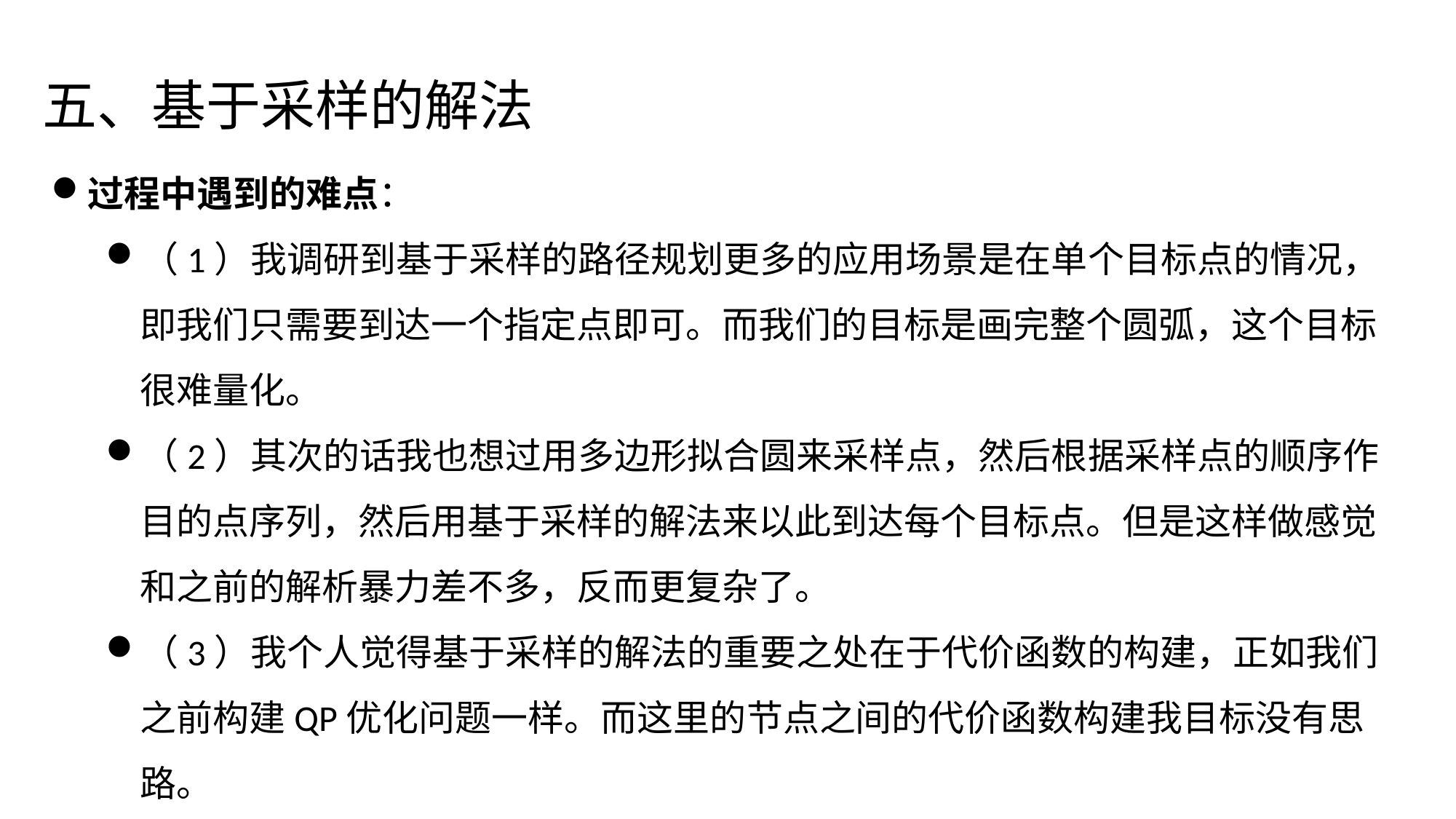

# 五、基于采样的解法
过程中遇到的难点：
（1）我调研到基于采样的路径规划更多的应用场景是在单个目标点的情况，即我们只需要到达一个指定点即可。而我们的目标是画完整个圆弧，这个目标很难量化。
（2）其次的话我也想过用多边形拟合圆来采样点，然后根据采样点的顺序作目的点序列，然后用基于采样的解法来以此到达每个目标点。但是这样做感觉和之前的解析暴力差不多，反而更复杂了。
（3）我个人觉得基于采样的解法的重要之处在于代价函数的构建，正如我们之前构建QP优化问题一样。而这里的节点之间的代价函数构建我目标没有思路。